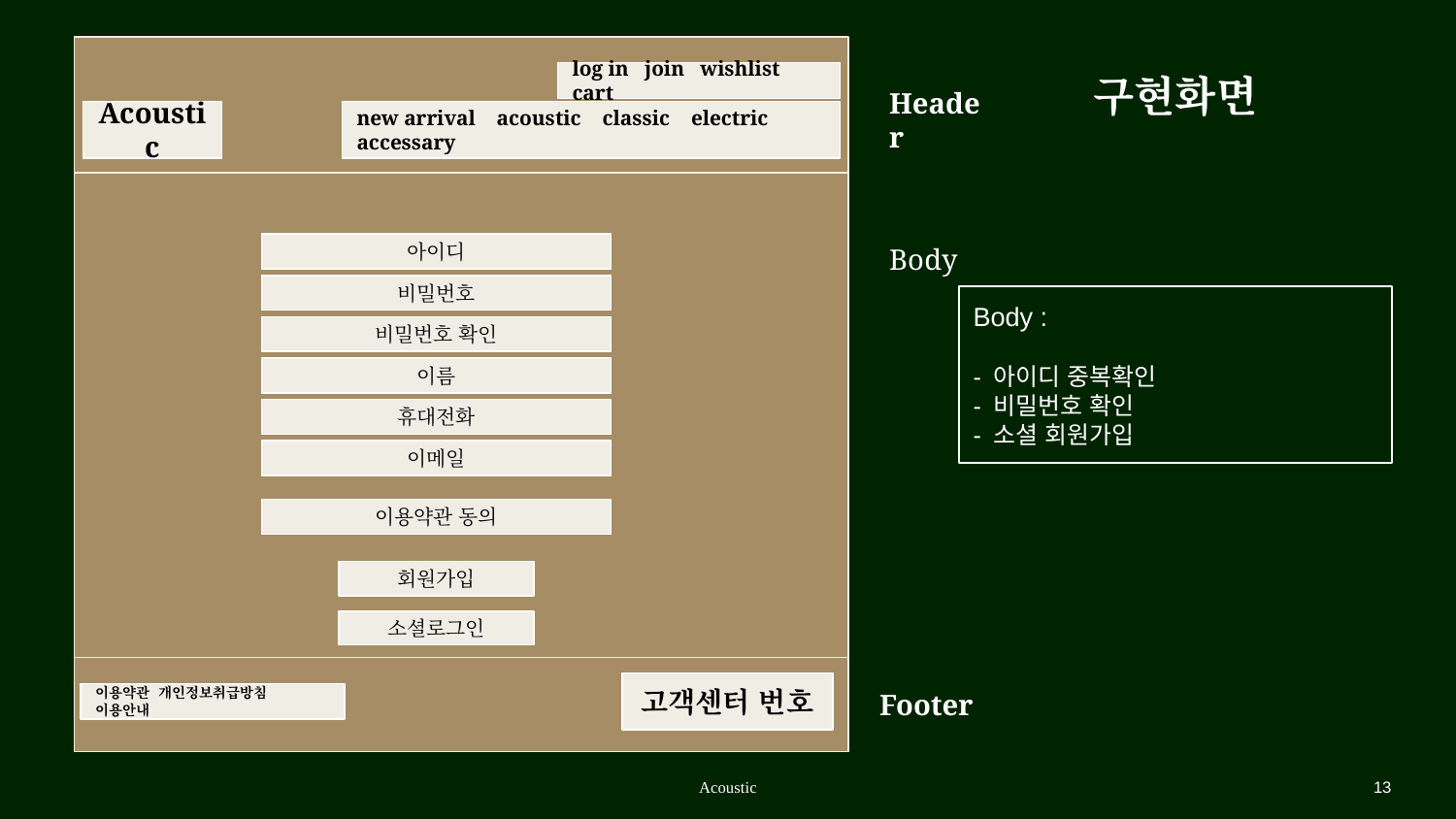

구현화면
log in   join   wishlist   cart
Header
Acoustic
new arrival    acoustic    classic    electric    accessary

Body
아이디
비밀번호
Body :

- 아이디 중복확인
- 비밀번호 확인
- 소셜 회원가입
비밀번호 확인
이름
휴대전화
이메일
이용약관 동의
회원가입
소셜로그인

Footer
고객센터 번호
이용약관  개인정보취급방침  이용안내
Acoustic
13